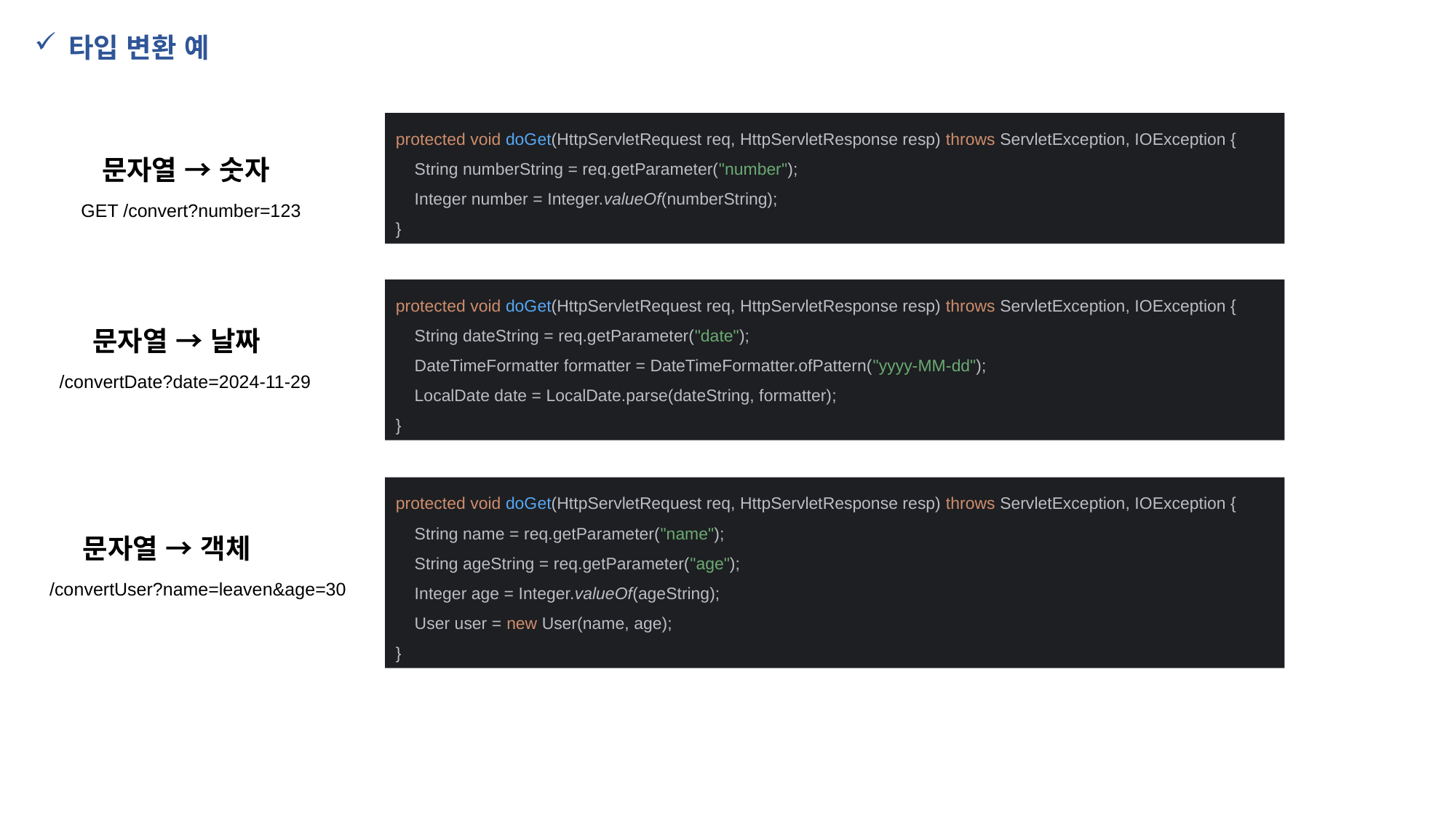

타입 변환 예
protected void doGet(HttpServletRequest req, HttpServletResponse resp) throws ServletException, IOException {
    String numberString = req.getParameter("number");
    Integer number = Integer.valueOf(numberString);
}
문자열 → 숫자
GET /convert?number=123
protected void doGet(HttpServletRequest req, HttpServletResponse resp) throws ServletException, IOException {
    String dateString = req.getParameter("date");
    DateTimeFormatter formatter = DateTimeFormatter.ofPattern("yyyy-MM-dd");
    LocalDate date = LocalDate.parse(dateString, formatter);
}
문자열 → 날짜
/convertDate?date=2024-11-29
protected void doGet(HttpServletRequest req, HttpServletResponse resp) throws ServletException, IOException {
    String name = req.getParameter("name");
    String ageString = req.getParameter("age");
    Integer age = Integer.valueOf(ageString);
    User user = new User(name, age);
}
문자열 → 객체
/convertUser?name=leaven&age=30